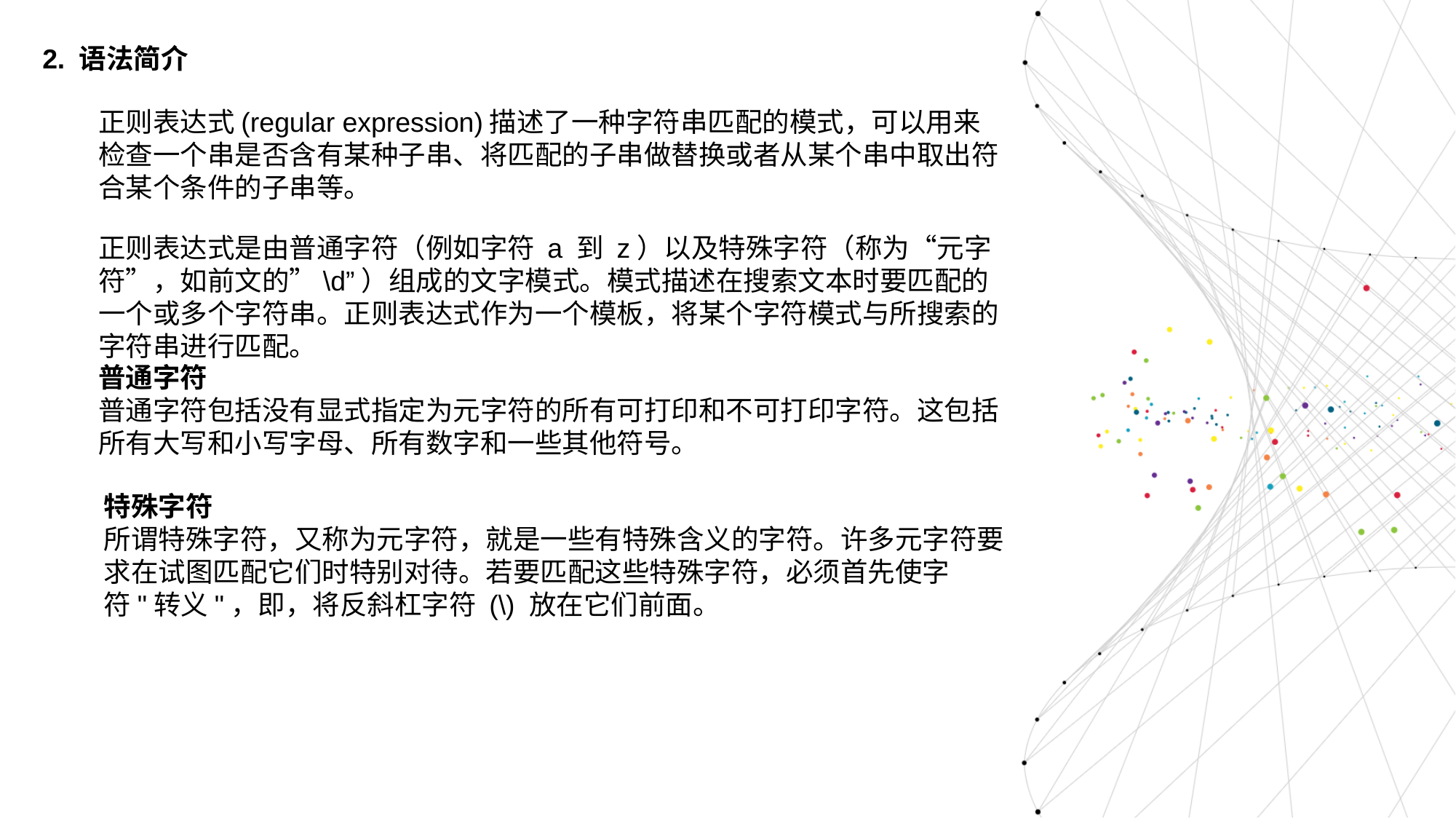

2. 语法简介
正则表达式(regular expression)描述了一种字符串匹配的模式，可以用来检查一个串是否含有某种子串、将匹配的子串做替换或者从某个串中取出符合某个条件的子串等。
正则表达式是由普通字符（例如字符 a 到 z）以及特殊字符（称为“元字符”，如前文的”\d”）组成的文字模式。模式描述在搜索文本时要匹配的一个或多个字符串。正则表达式作为一个模板，将某个字符模式与所搜索的字符串进行匹配。
普通字符
普通字符包括没有显式指定为元字符的所有可打印和不可打印字符。这包括所有大写和小写字母、所有数字和一些其他符号。
特殊字符
所谓特殊字符，又称为元字符，就是一些有特殊含义的字符。许多元字符要求在试图匹配它们时特别对待。若要匹配这些特殊字符，必须首先使字符"转义"，即，将反斜杠字符 (\) 放在它们前面。